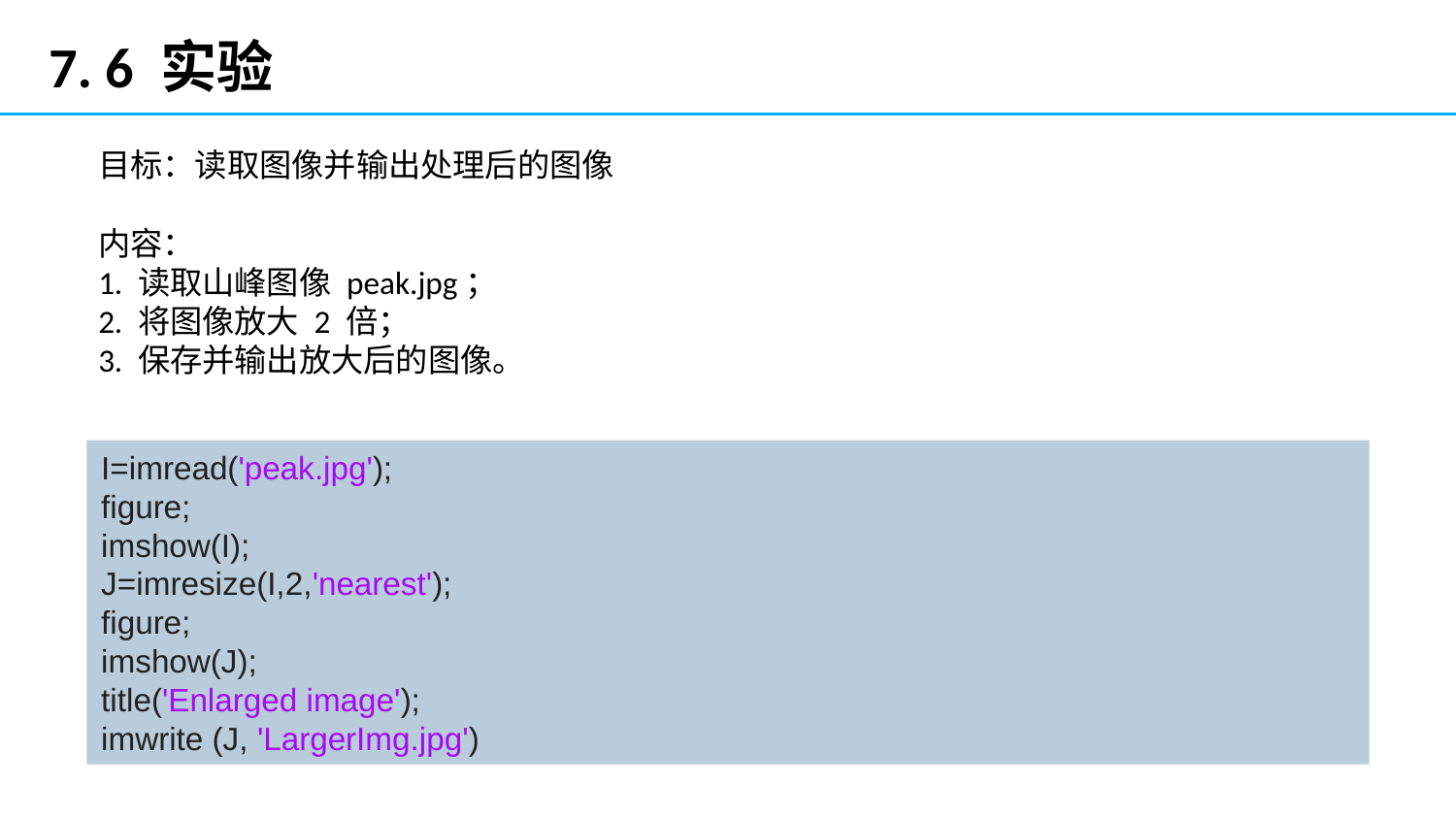

# 7. 6 实验
目标：读取图像并输出处理后的图像
内容：
1. 读取山峰图像 peak.jpg；
2. 将图像放大 2 倍；
3. 保存并输出放大后的图像。
I=imread('peak.jpg');
figure;
imshow(I);
J=imresize(I,2,'nearest');
figure;
imshow(J);
title('Enlarged image');
imwrite (J, 'LargerImg.jpg')